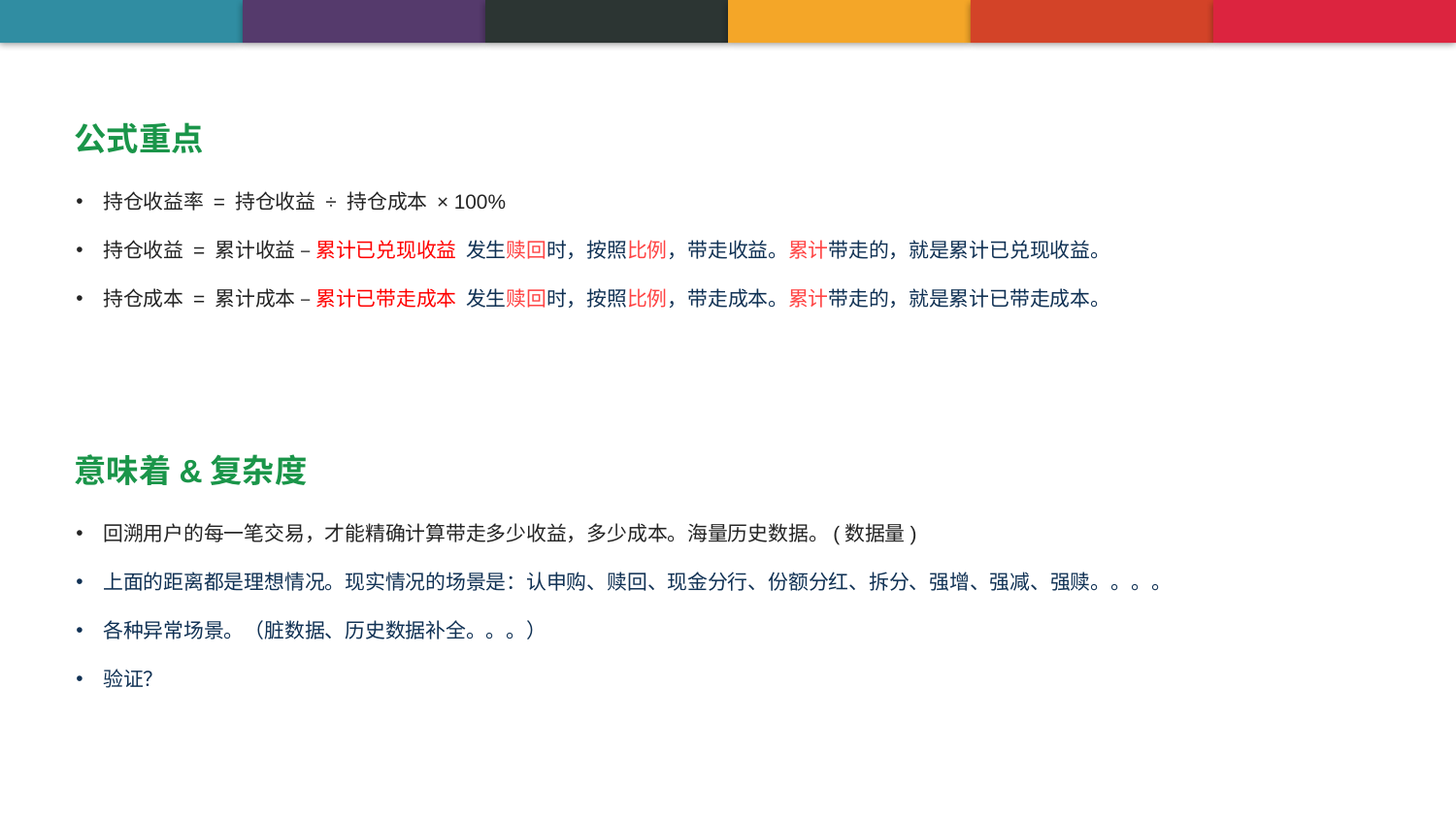

公式重点
持仓收益率 = 持仓收益 ÷ 持仓成本 × 100%
持仓收益 = 累计收益 – 累计已兑现收益  发生赎回时，按照比例，带走收益。累计带走的，就是累计已兑现收益。
持仓成本 = 累计成本 – 累计已带走成本  发生赎回时，按照比例，带走成本。累计带走的，就是累计已带走成本。
意味着&复杂度
回溯用户的每一笔交易，才能精确计算带走多少收益，多少成本。海量历史数据。(数据量)
上面的距离都是理想情况。现实情况的场景是：认申购、赎回、现金分行、份额分红、拆分、强增、强减、强赎。。。。
各种异常场景。（脏数据、历史数据补全。。。）
验证？